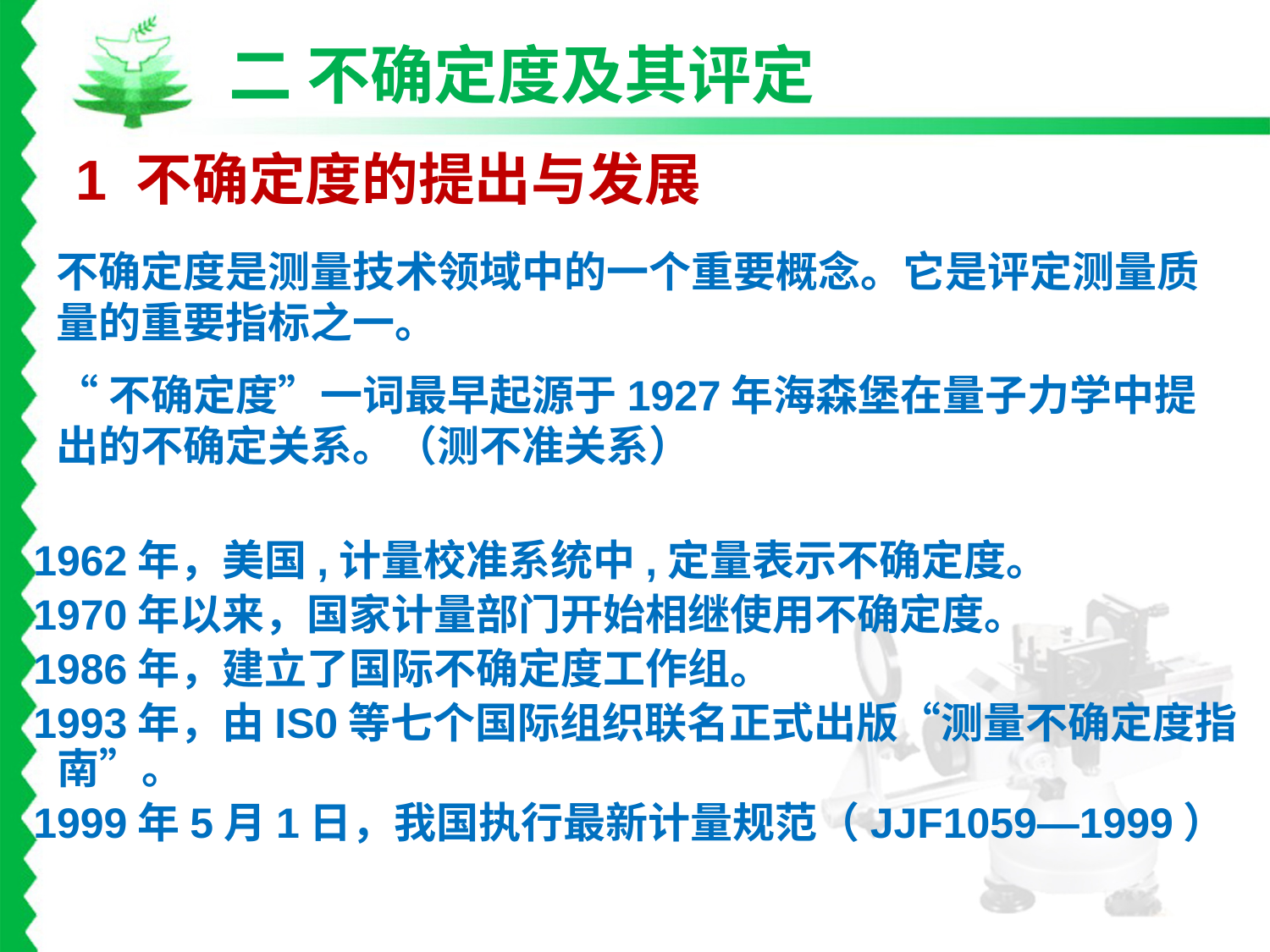

二 不确定度及其评定
1 不确定度的提出与发展
不确定度是测量技术领域中的一个重要概念。它是评定测量质量的重要指标之一。
“不确定度”一词最早起源于1927年海森堡在量子力学中提出的不确定关系。（测不准关系）
  1962年，美国,计量校准系统中,定量表示不确定度。
  1970年以来，国家计量部门开始相继使用不确定度。
  1986年，建立了国际不确定度工作组。
  1993年，由IS0等七个国际组织联名正式出版“测量不确定度指南”。
  1999年5月1日，我国执行最新计量规范（JJF1059—1999）